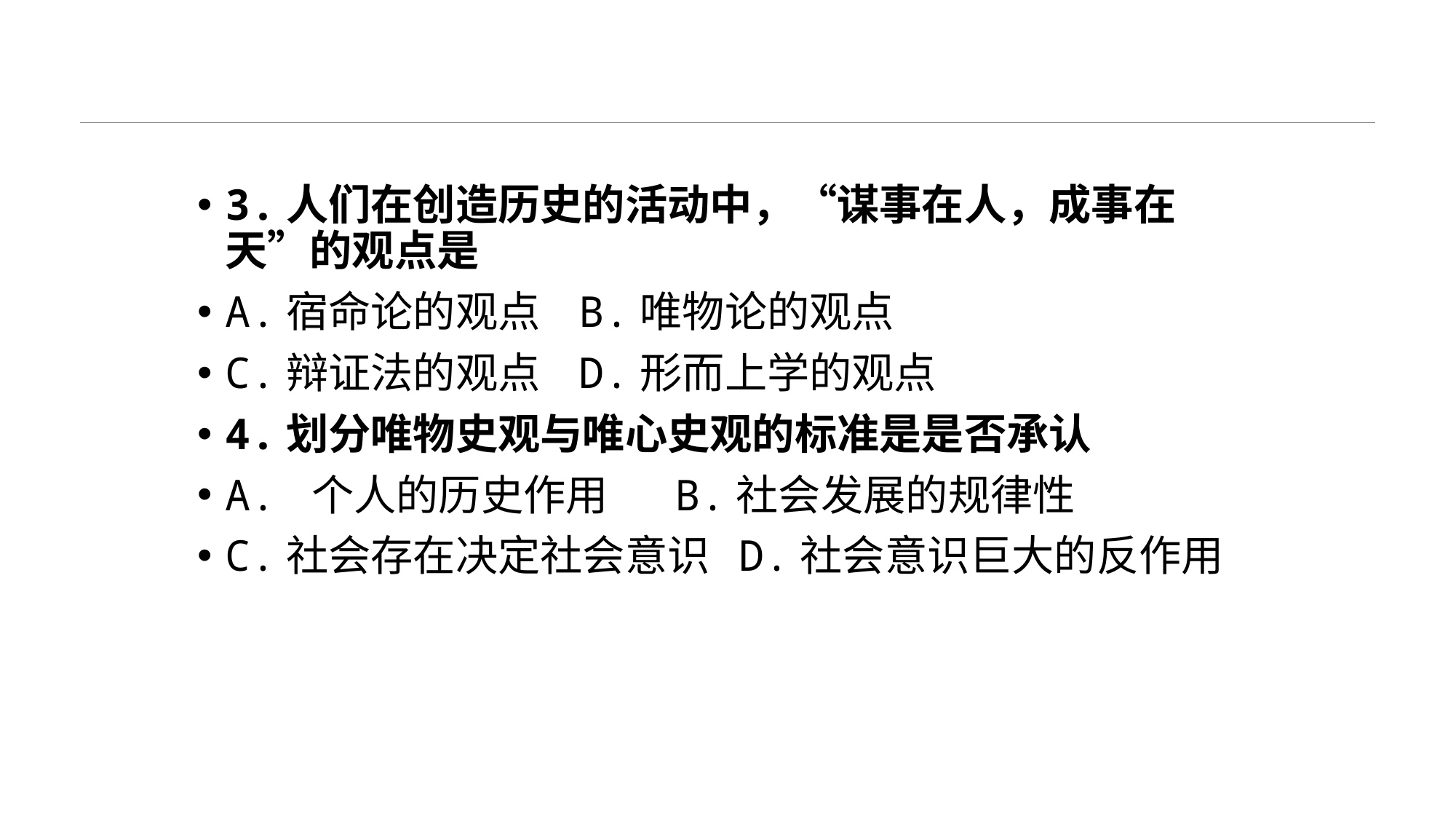

#
3.人们在创造历史的活动中，“谋事在人，成事在天”的观点是
A.宿命论的观点   B.唯物论的观点
C.辩证法的观点   D.形而上学的观点
4.划分唯物史观与唯心史观的标准是是否承认
A. 个人的历史作用      B.社会发展的规律性
C.社会存在决定社会意识  D.社会意识巨大的反作用